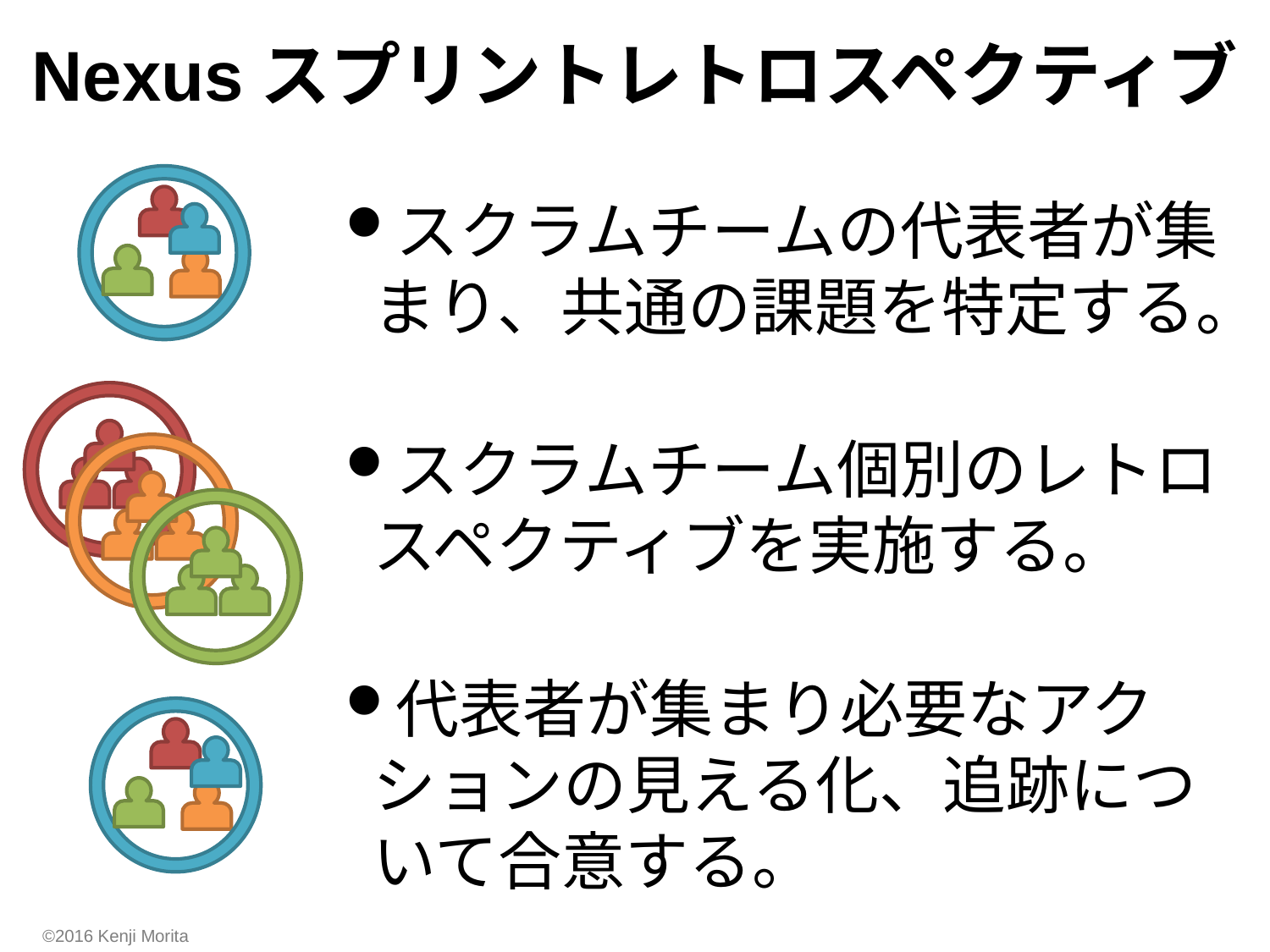

# Nexusスプリントレトロスペクティブ

スクラムチームの代表者が集まり、共通の課題を特定する。

スクラムチーム個別のレトロスペクティブを実施する。

代表者が集まり必要なアクションの見える化、追跡について合意する。